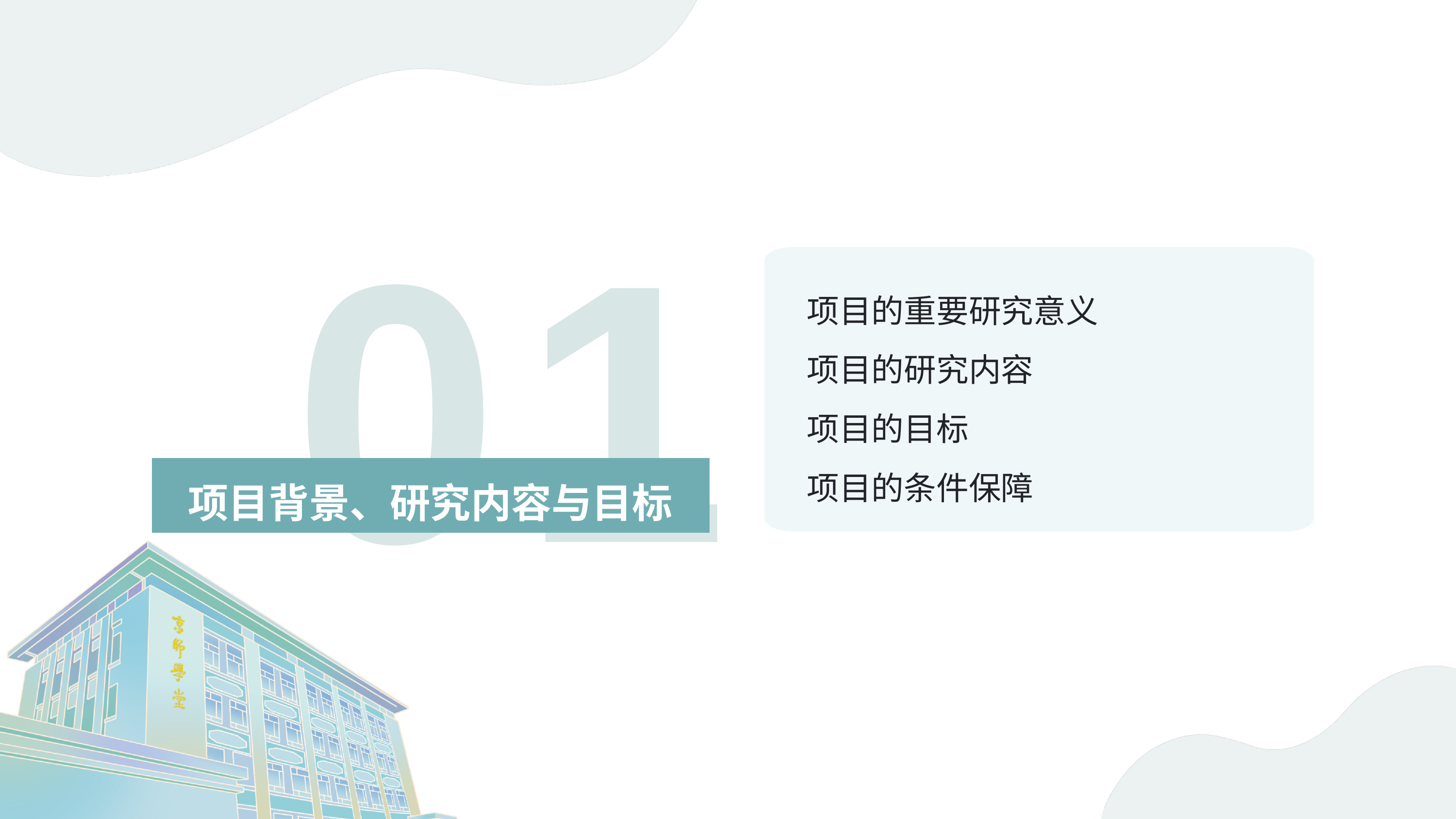

01

项目的重要研究意义
项目的研究内容
项目的目标
项目的条件保障

项目背景、研究内容与目标